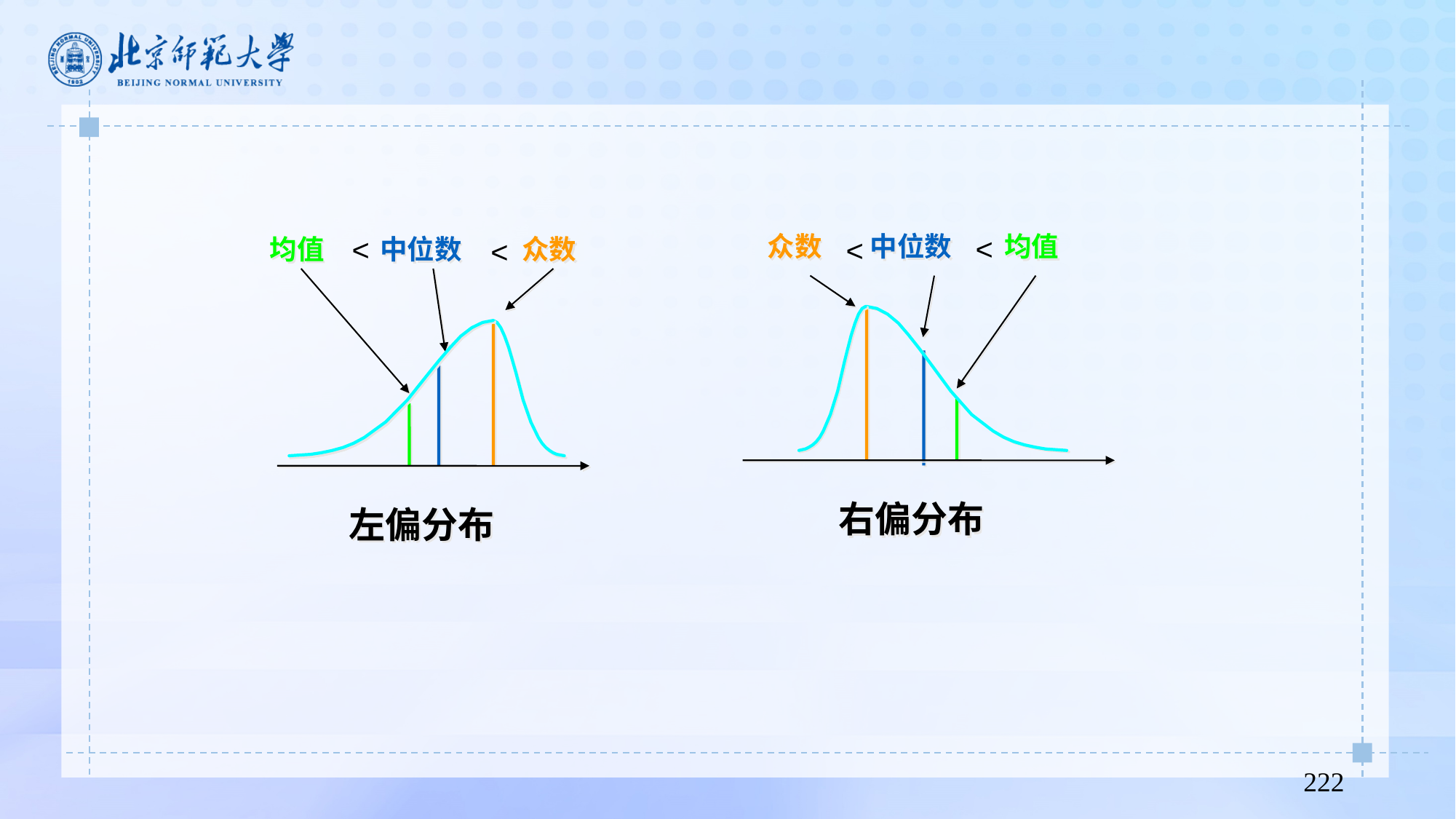

众数
中位数
均值

右偏分布
<
<
<
均值

中位数
众数

左偏分布
<
222